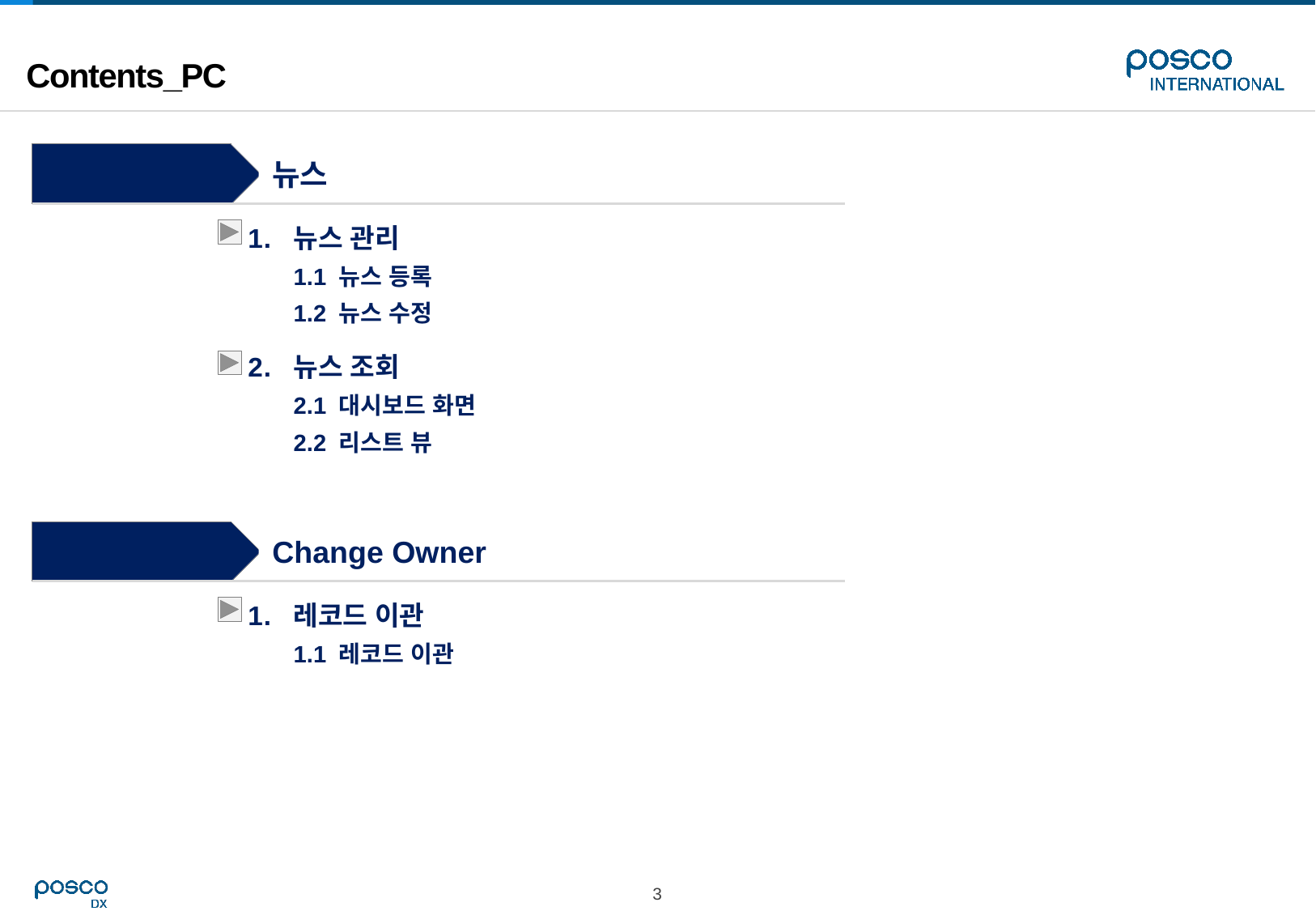

Contents_PC
Step 3
뉴스
뉴스 관리
1.1 뉴스 등록
1.2 뉴스 수정
뉴스 조회
2.1 대시보드 화면
2.2 리스트 뷰

Step 4
Change Owner
레코드 이관
1.1 레코드 이관